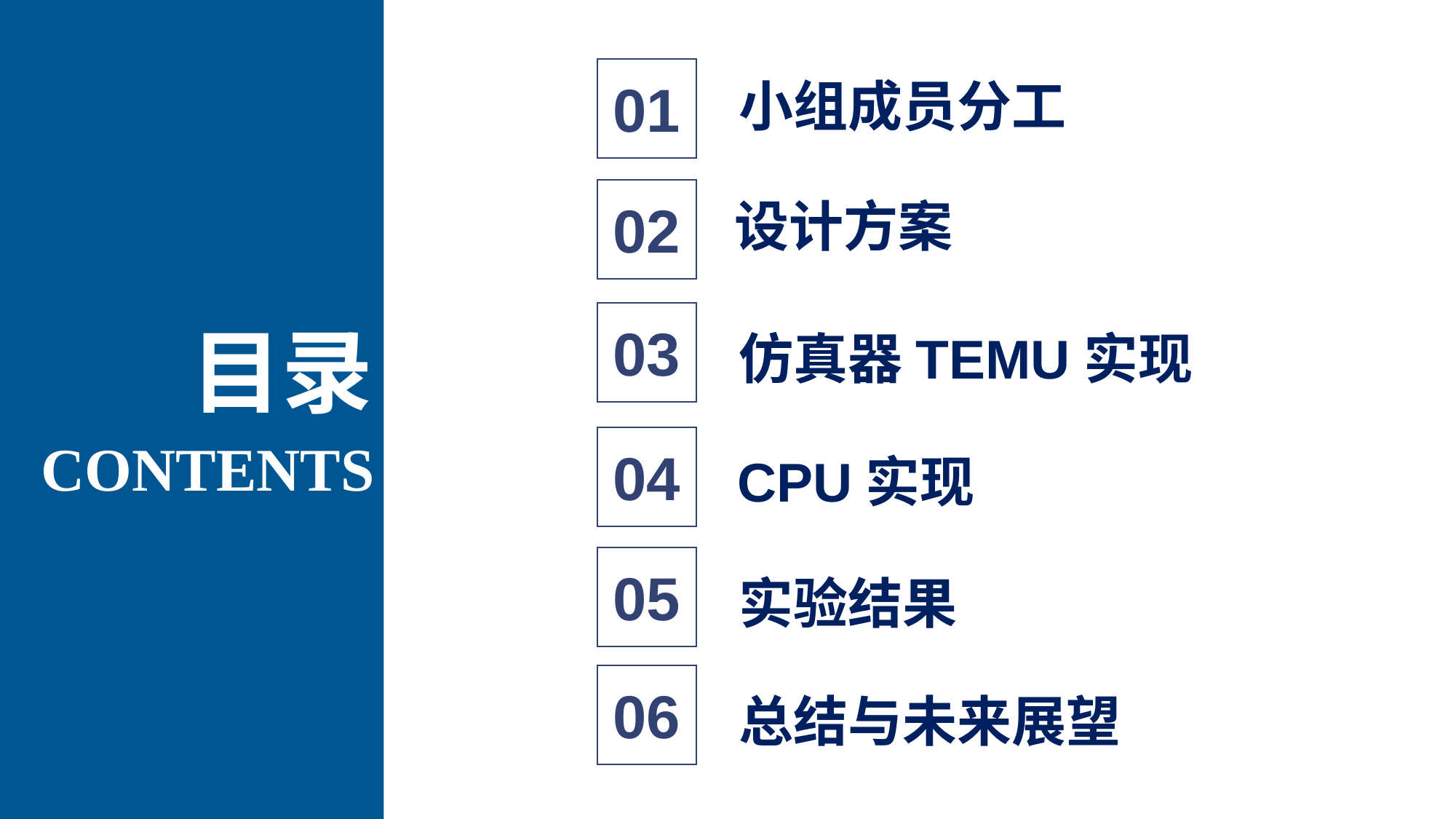

01
小组成员分工

02
设计方案

03
仿真器TEMU实现
目录
CONTENTS

04
CPU实现

05
实验结果

06
总结与未来展望